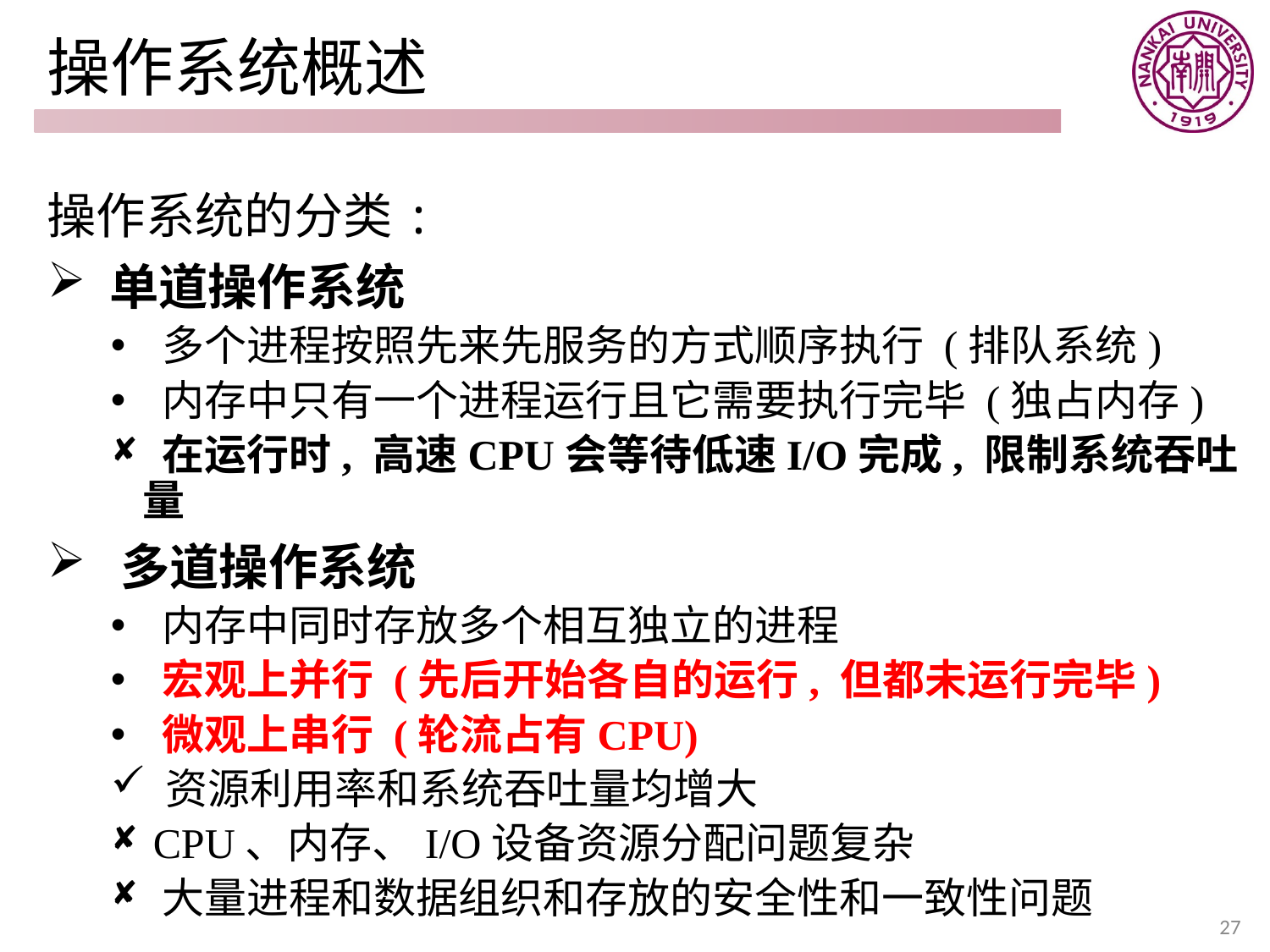

# 操作系统概述
操作系统的分类:
 单道操作系统
 多个进程按照先来先服务的方式顺序执行 (排队系统)
 内存中只有一个进程运行且它需要执行完毕 (独占内存)
 在运行时, 高速CPU会等待低速I/O完成, 限制系统吞吐量
  多道操作系统
 内存中同时存放多个相互独立的进程
 宏观上并行 (先后开始各自的运行, 但都未运行完毕)
 微观上串行 (轮流占有CPU)
 资源利用率和系统吞吐量均增大
 CPU、内存、I/O设备资源分配问题复杂
 大量进程和数据组织和存放的安全性和一致性问题
27